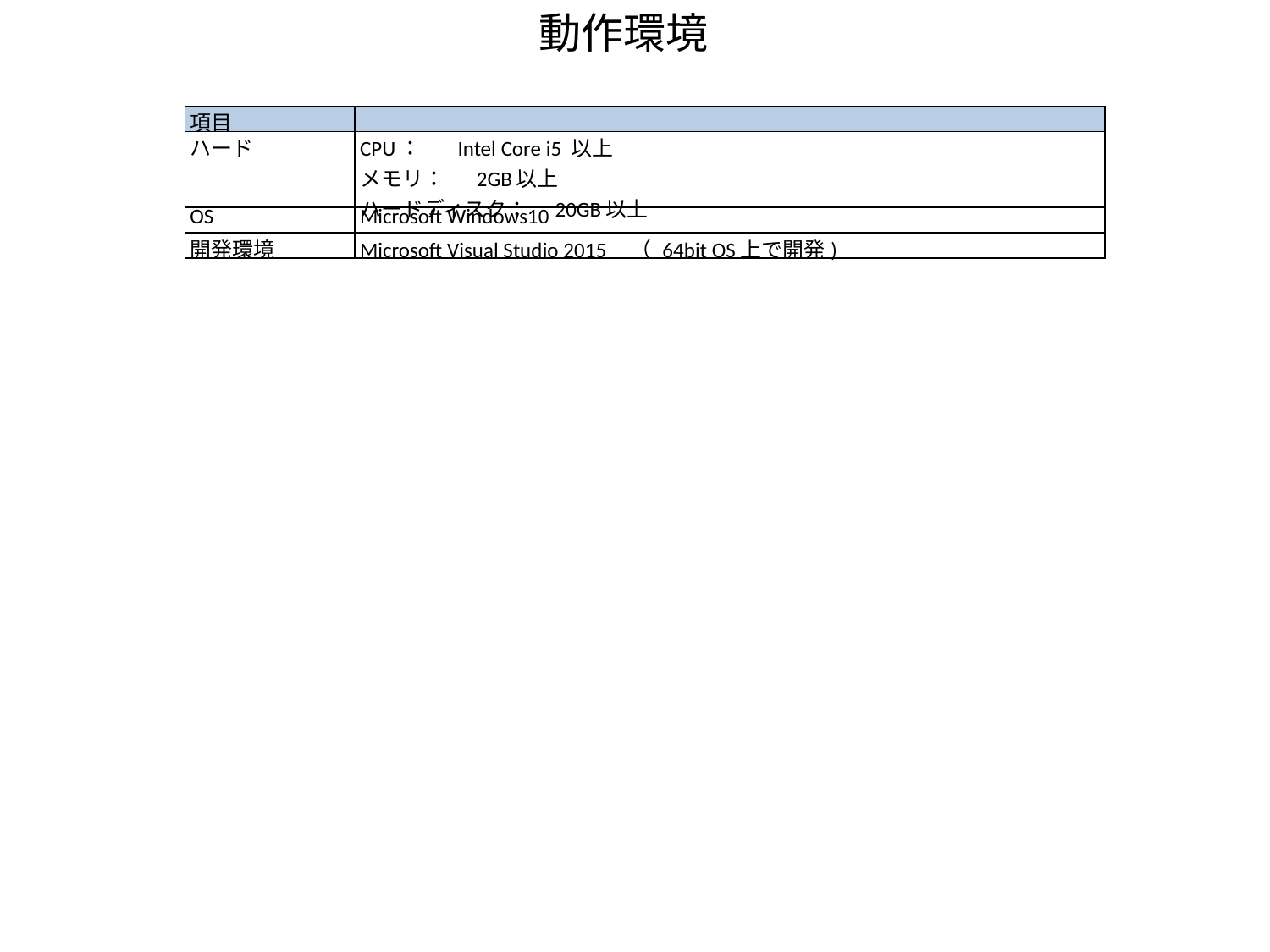

動作環境
| 項目 |  |
| --- | --- |
| ハード | CPU：　 Intel Core i5 以上 メモリ：　 2GB以上 ハードディスク：　20GB以上 |
| OS | Microsoft Windows10 |
| 開発環境 | Microsoft Visual Studio 2015 （ 64bit OS上で開発) |